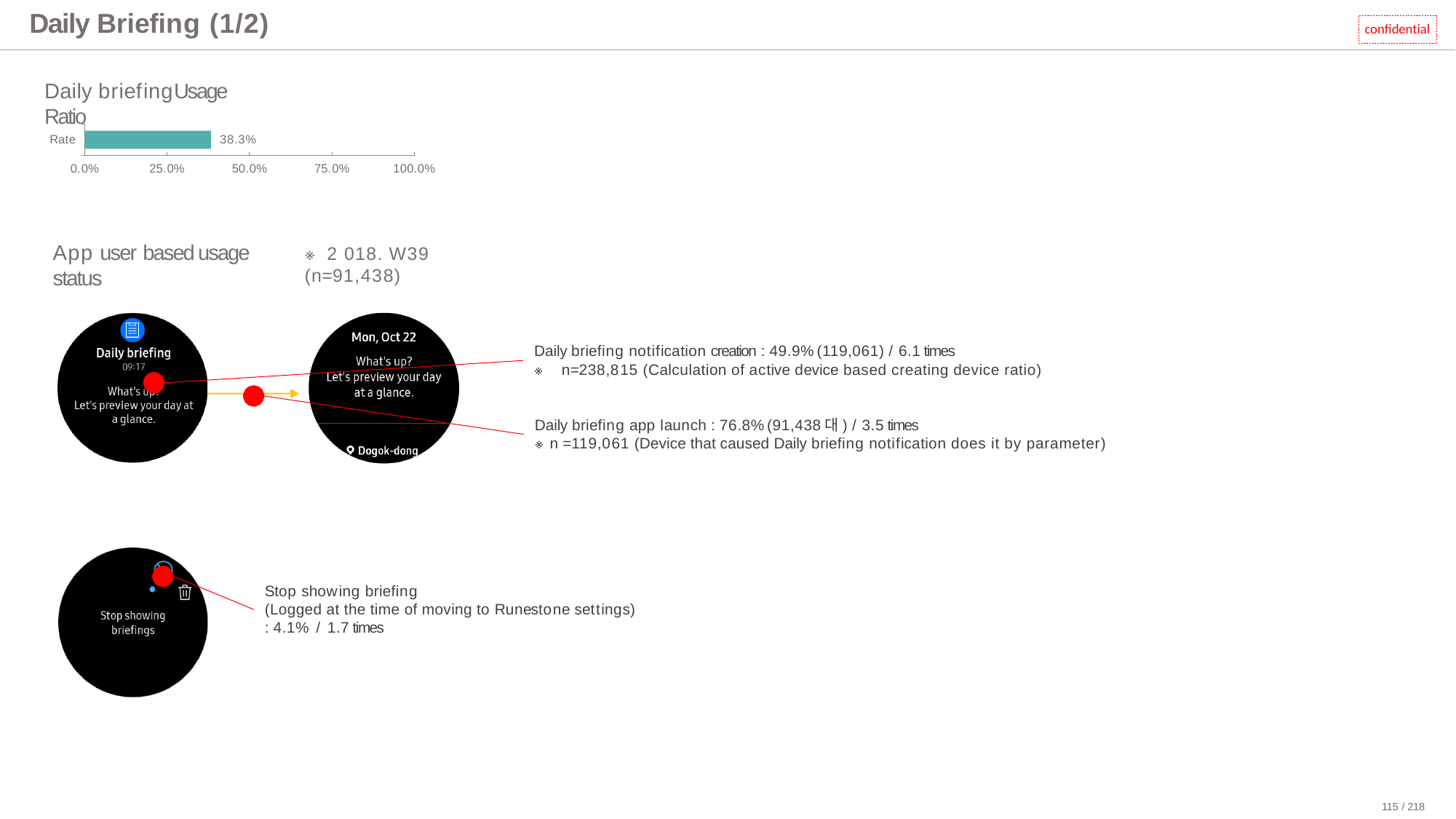

# Daily Briefing (1/2)
confidential
Daily briefingUsage Ratio

38.3%
Rate

0.0%
25.0%
50.0%
75.0%
100.0%
App user based usage status
※2018. W39 (n=91,438)

Daily briefing notification creation : 49.9%(119,061) / 6.1 times
※ n=238,815 (Calculation of active device based creating device ratio)

Daily briefing app launch : 76.8%(91,438대) / 3.5 times
※n=119,061 (Device that caused Daily briefing notification does it by parameter)

Stop showing briefing
(Logged at the time of moving to Runestone settings)
: 4.1% / 1.7 times
115 / 218